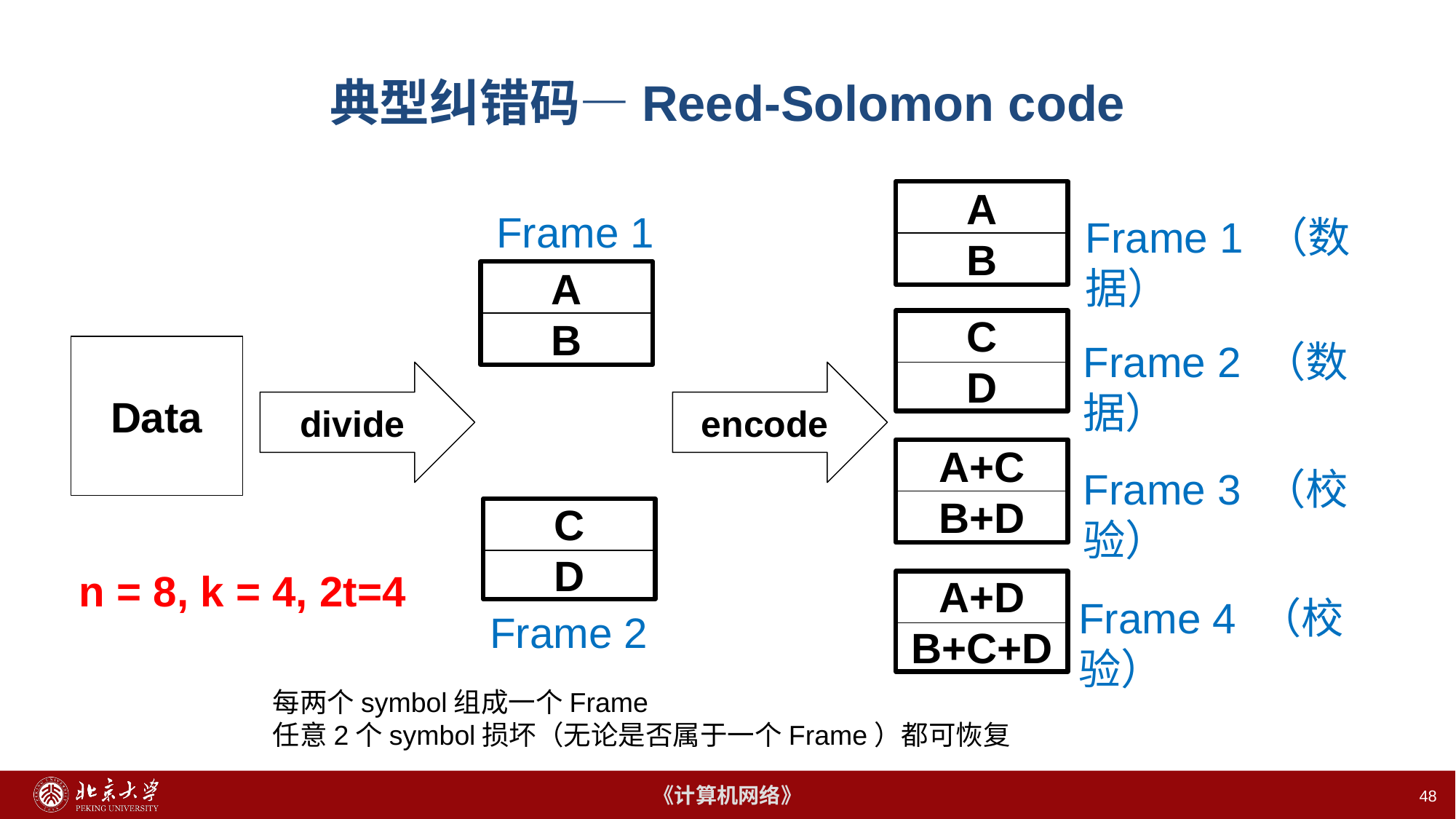

# 典型纠错码—Reed-Solomon code
A
B
Frame 1
Frame 1 （数据）
A
B
C
D
Frame 2 （数据）
Data
divide
encode
A+C
B+D
Frame 3 （校验）
C
D
n = 8, k = 4, 2t=4
A+D
B+C+D
Frame 4 （校验）
Frame 2
每两个symbol组成一个Frame
任意2个symbol损坏（无论是否属于一个Frame）都可恢复
48